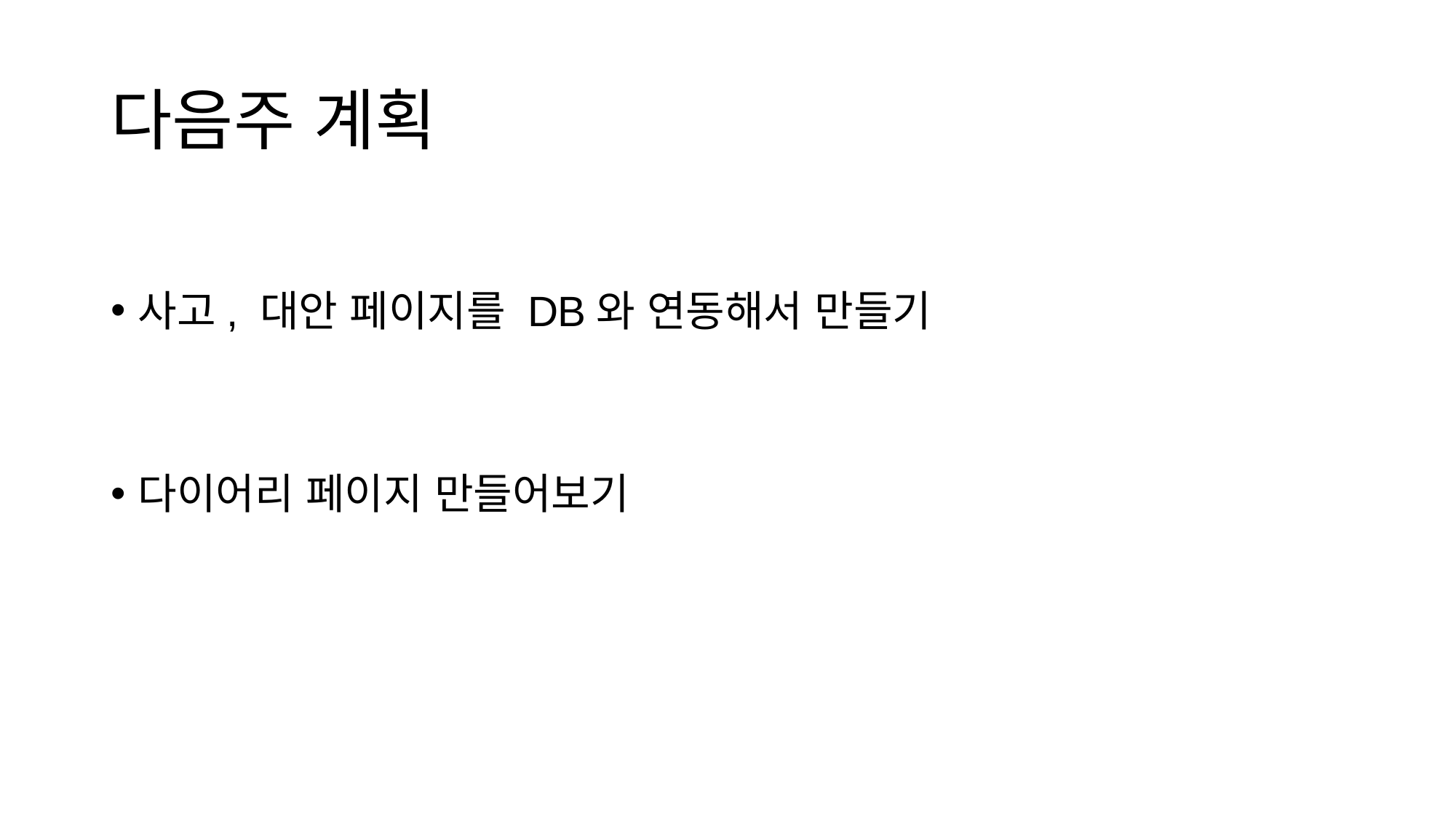

# 다음주 계획

사고, 대안 페이지를 DB와 연동해서 만들기

다이어리 페이지 만들어보기